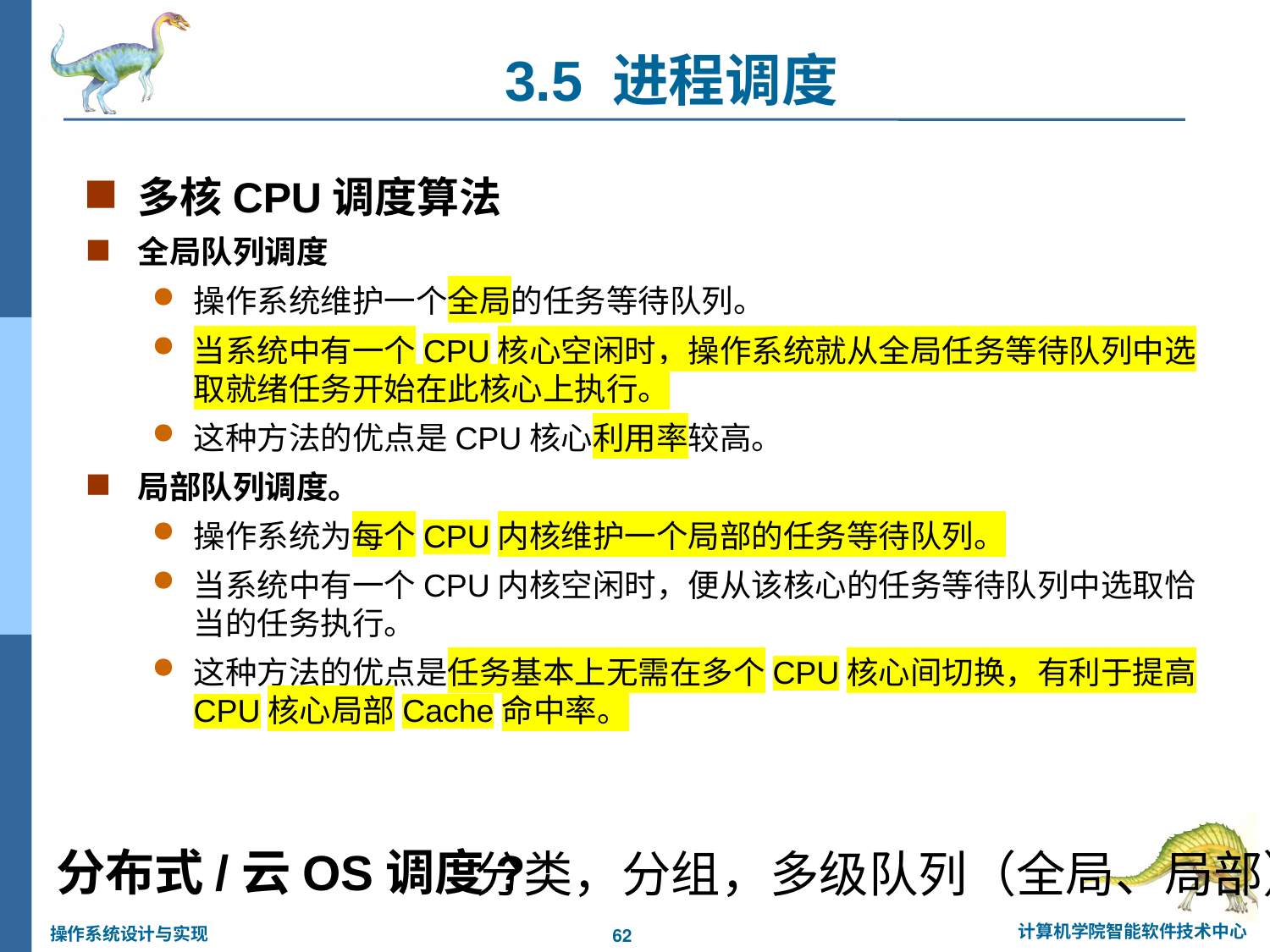

3.5 进程调度
多核CPU调度算法
全局队列调度
操作系统维护一个全局的任务等待队列。
当系统中有一个CPU核心空闲时，操作系统就从全局任务等待队列中选取就绪任务开始在此核心上执行。
这种方法的优点是CPU核心利用率较高。
局部队列调度。
操作系统为每个CPU内核维护一个局部的任务等待队列。
当系统中有一个CPU内核空闲时，便从该核心的任务等待队列中选取恰当的任务执行。
这种方法的优点是任务基本上无需在多个CPU核心间切换，有利于提高CPU核心局部Cache命中率。
分布式/云OS调度?
分类，分组，多级队列（全局、局部）